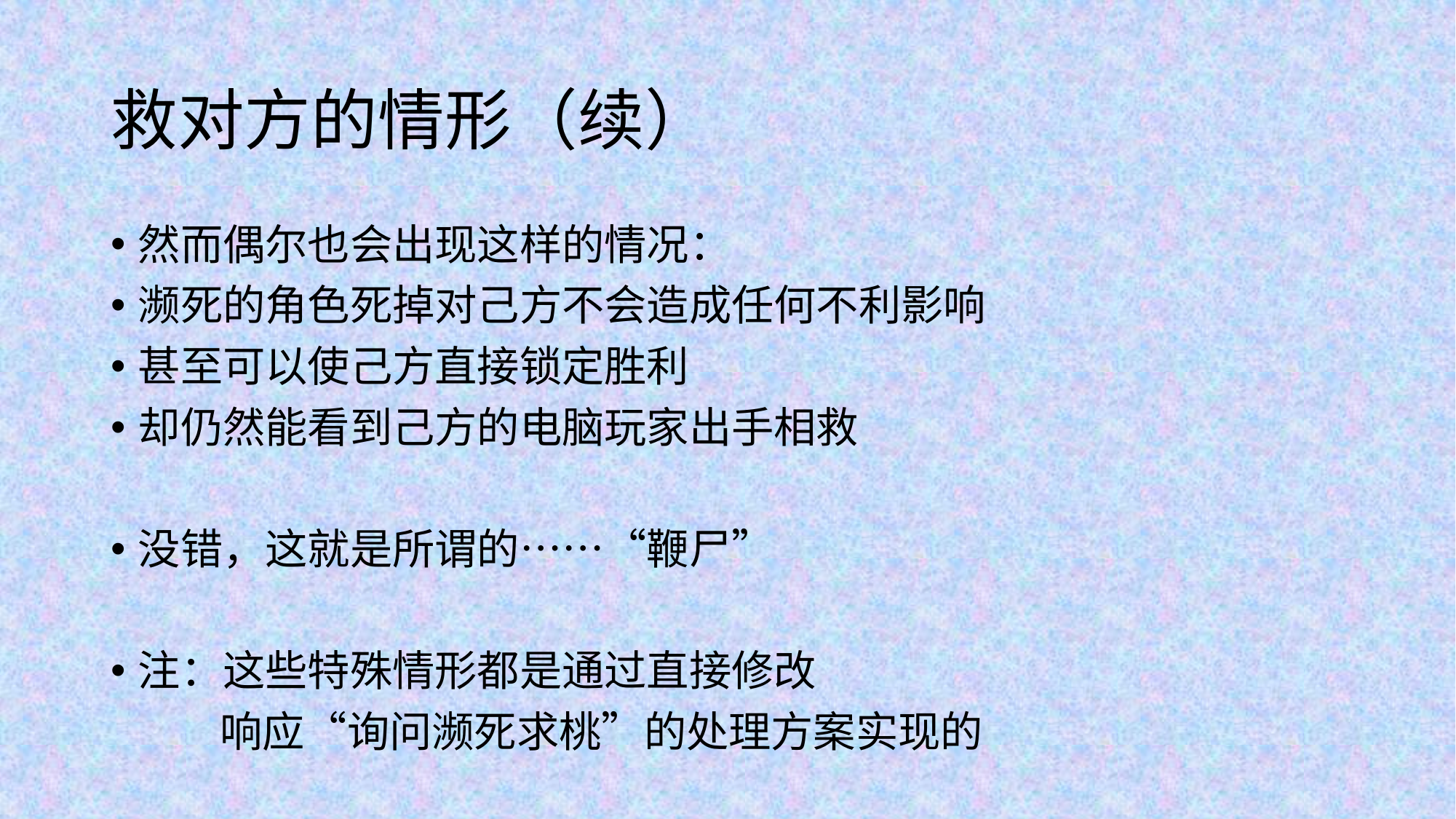

# 救对方的情形（续）
然而偶尔也会出现这样的情况：
濒死的角色死掉对己方不会造成任何不利影响
甚至可以使己方直接锁定胜利
却仍然能看到己方的电脑玩家出手相救

没错，这就是所谓的……“鞭尸”

注：这些特殊情形都是通过直接修改
	响应“询问濒死求桃”的处理方案实现的